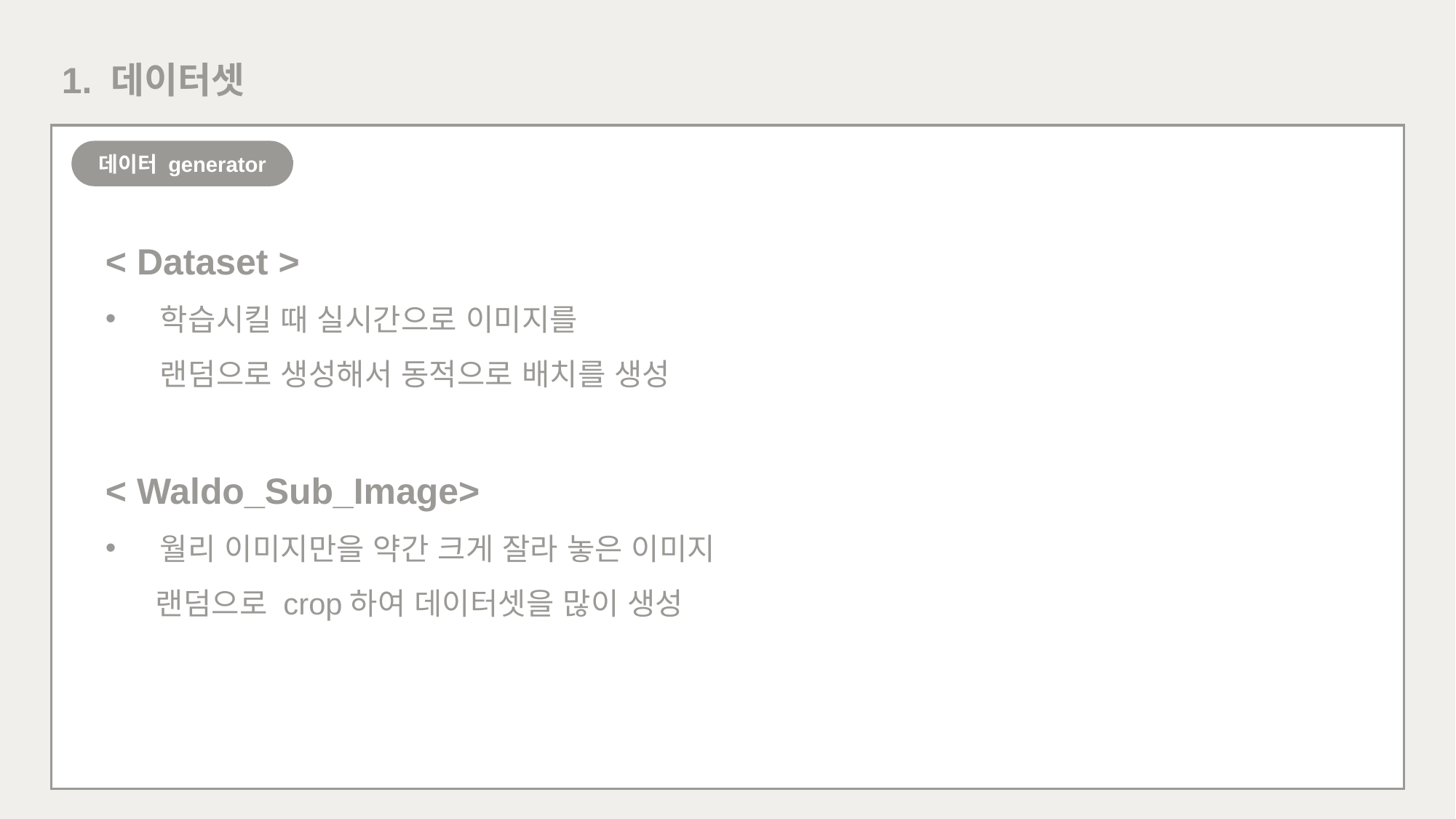

1. 데이터셋

데이터 generator
< Dataset >
학습시킬 때 실시간으로 이미지를
랜덤으로 생성해서 동적으로 배치를 생성

< Waldo_Sub_Image>
월리 이미지만을 약간 크게 잘라 놓은 이미지
     랜덤으로 crop하여 데이터셋을 많이 생성